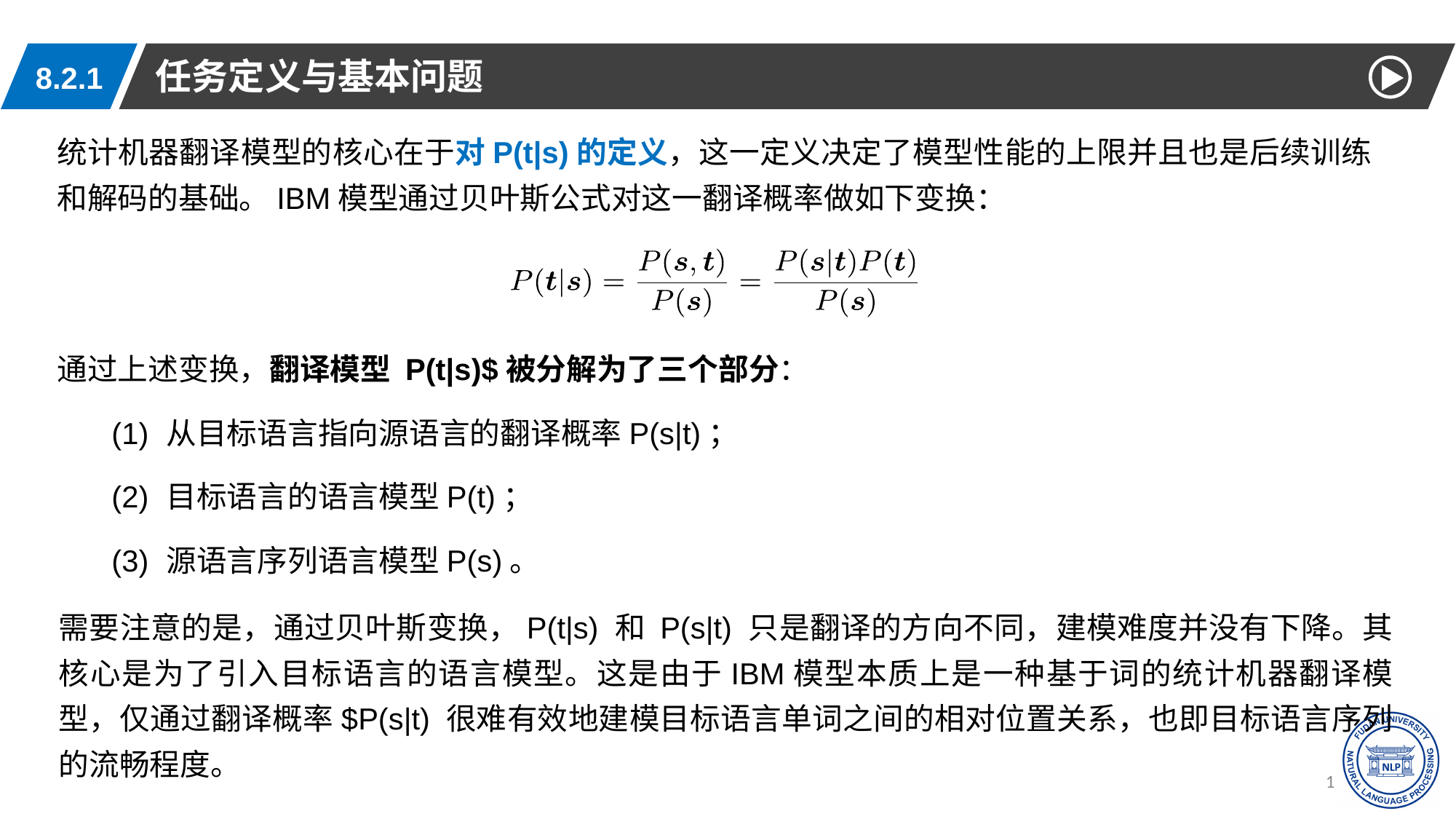

任务定义与基本问题
8.2.1

统计机器翻译模型的核心在于对P(t|s)的定义，这一定义决定了模型性能的上限并且也是后续训练和解码的基础。IBM模型通过贝叶斯公式对这一翻译概率做如下变换：

通过上述变换，翻译模型 P(t|s)$被分解为了三个部分：
从目标语言指向源语言的翻译概率P(s|t)；
目标语言的语言模型P(t)；
源语言序列语言模型P(s)。
需要注意的是，通过贝叶斯变换，P(t|s) 和 P(s|t) 只是翻译的方向不同，建模难度并没有下降。其核心是为了引入目标语言的语言模型。这是由于IBM模型本质上是一种基于词的统计机器翻译模型，仅通过翻译概率$P(s|t) 很难有效地建模目标语言单词之间的相对位置关系，也即目标语言序列的流畅程度。
14